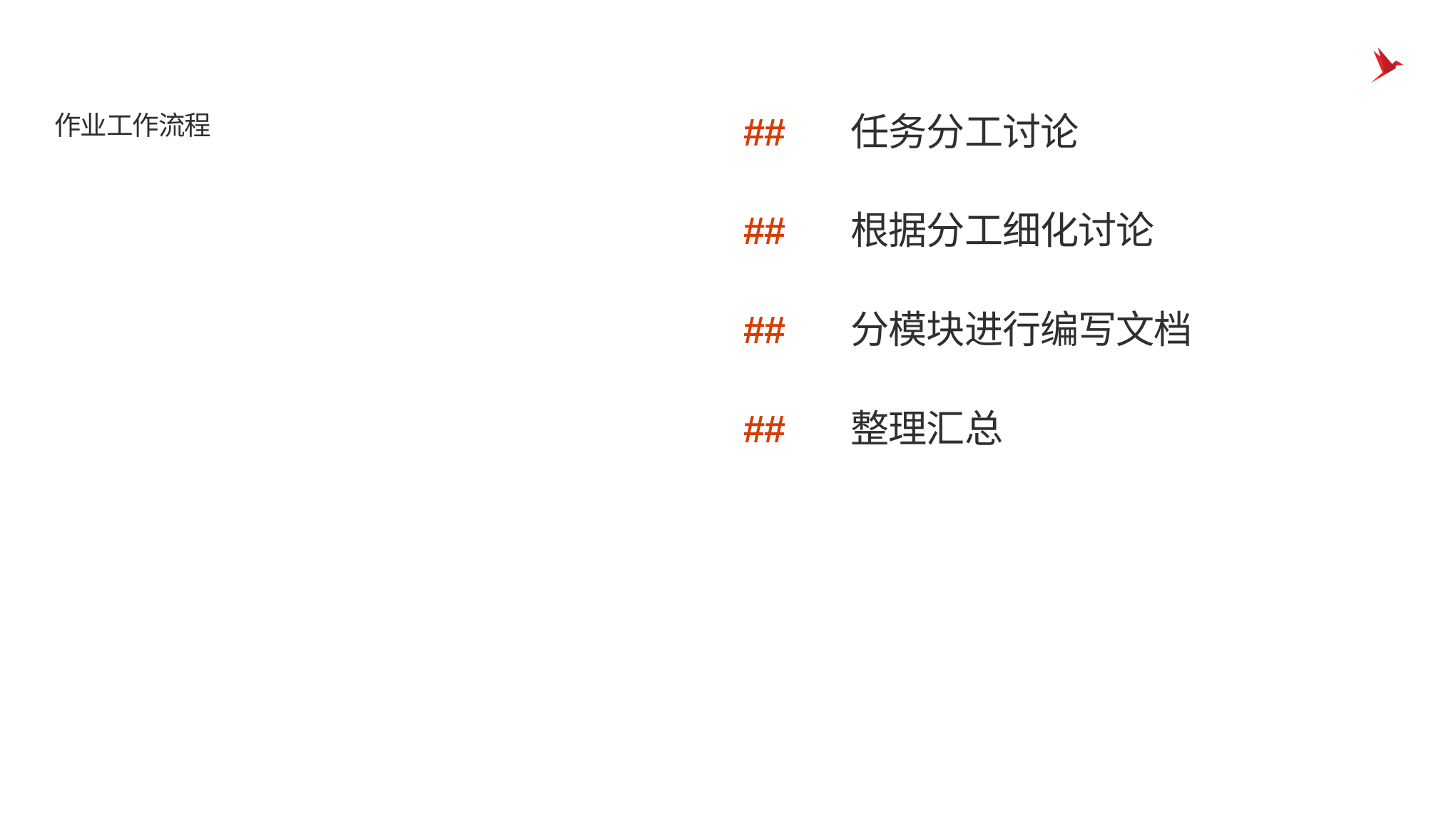

# 作业工作流程
##	任务分工讨论

##	根据分工细化讨论

##	分模块进行编写文档

##	整理汇总